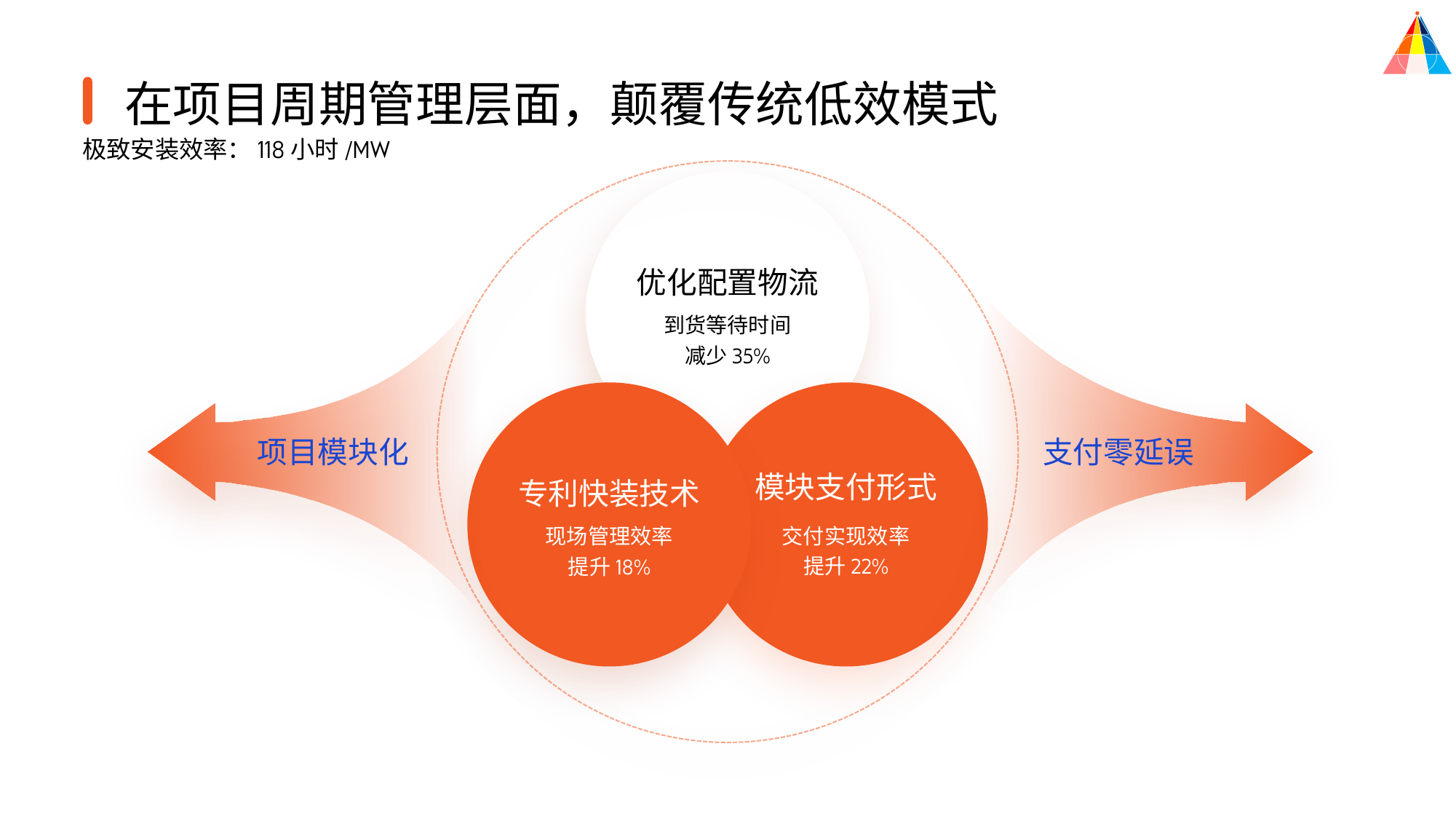

在项目周期管理层面，颠覆传统低效模式

极致安装效率：118小时/MW

优化配置物流
到货等待时间
减少35%

专利快装技术
现场管理效率
提升18%

模块支付形式
交付实现效率
提升22%
项目模块化
支付零延误